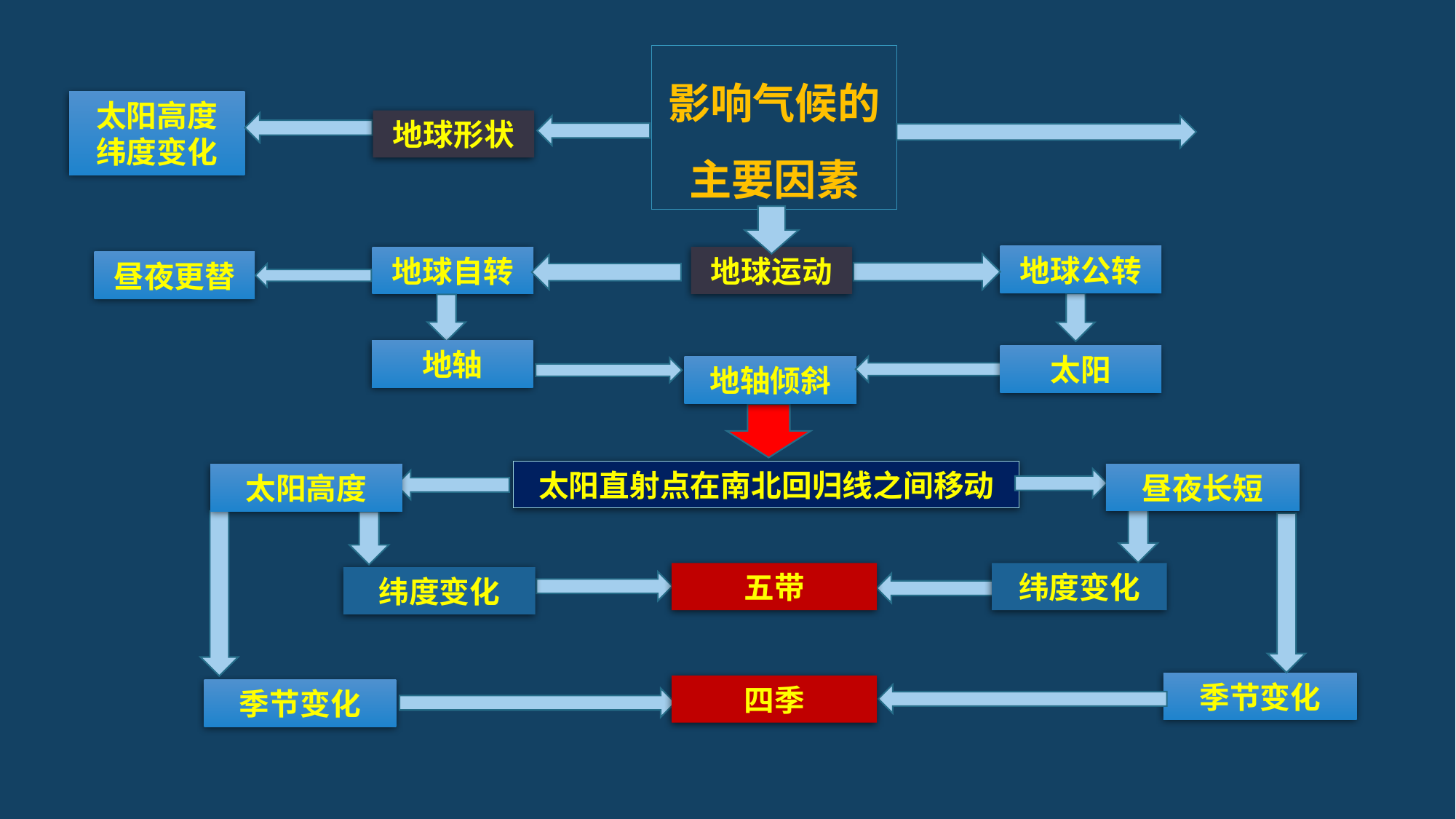

海陆分布
地形地势
人类活动
地球形状

地球运动
影响气候的主要因素
太阳高度
纬度变化

地球公转

太阳
地球自转
昼夜更替

地轴
地轴倾斜

太阳直射点在南北回归线之间移动
昼夜长短
太阳高度

纬度变化
纬度变化

季节变化
季节变化
五带

四季